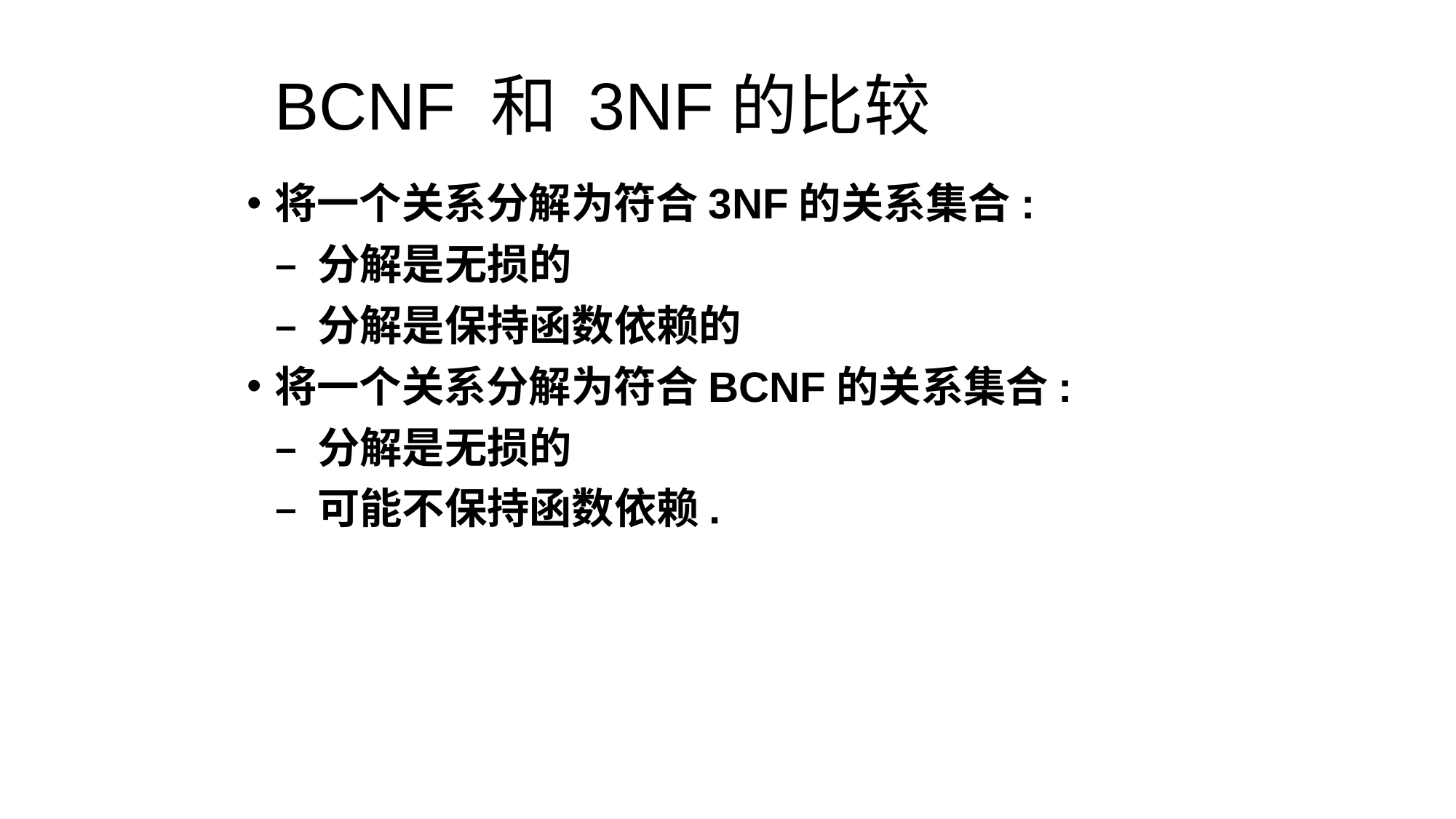

# BCNF 和 3NF的比较
将一个关系分解为符合3NF的关系集合:
	– 分解是无损的
	– 分解是保持函数依赖的
将一个关系分解为符合BCNF的关系集合:
	– 分解是无损的
	– 可能不保持函数依赖.
72